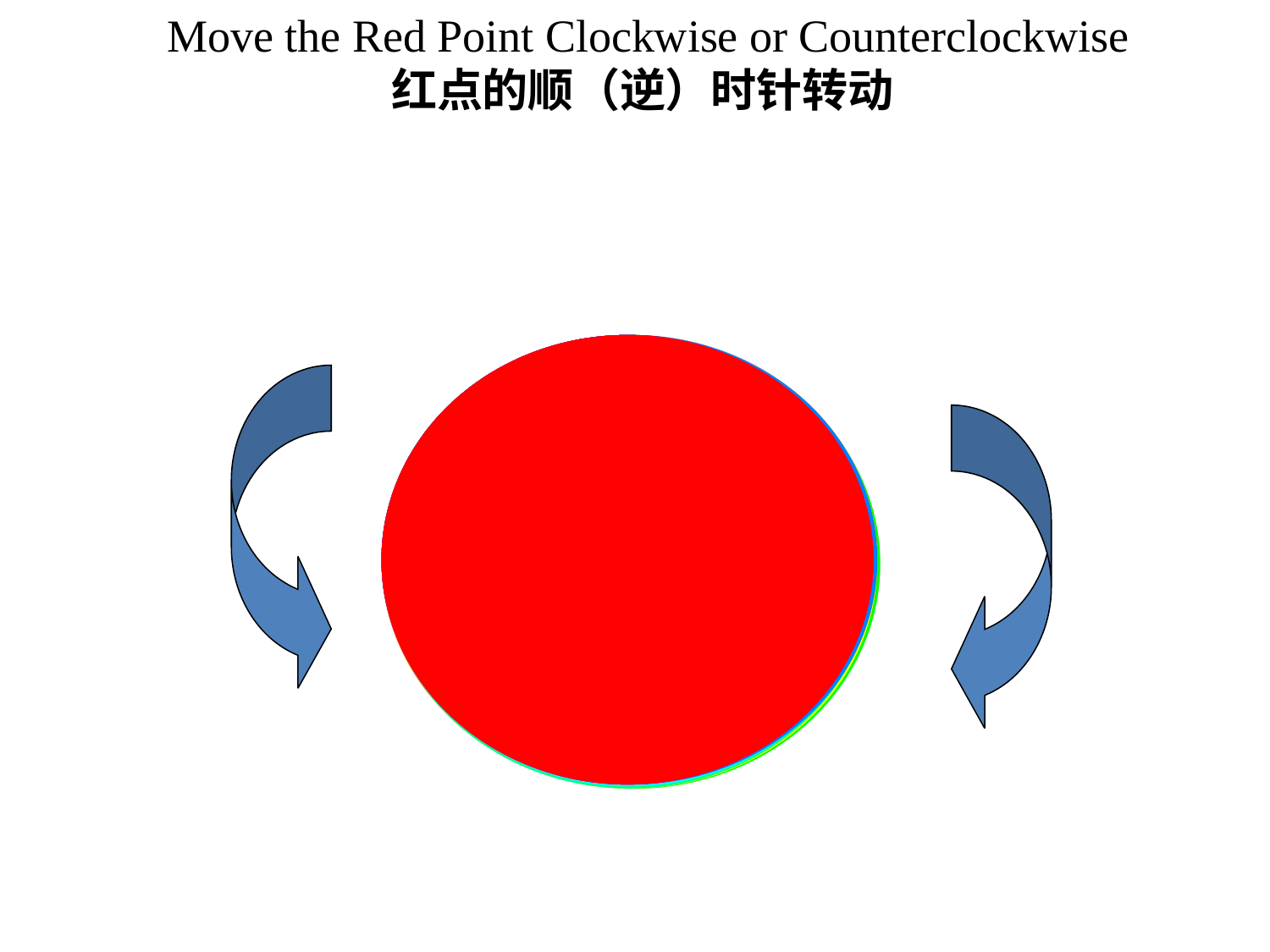

# Move the Red Point Clockwise or Counterclockwise 红点的顺（逆）时针转动